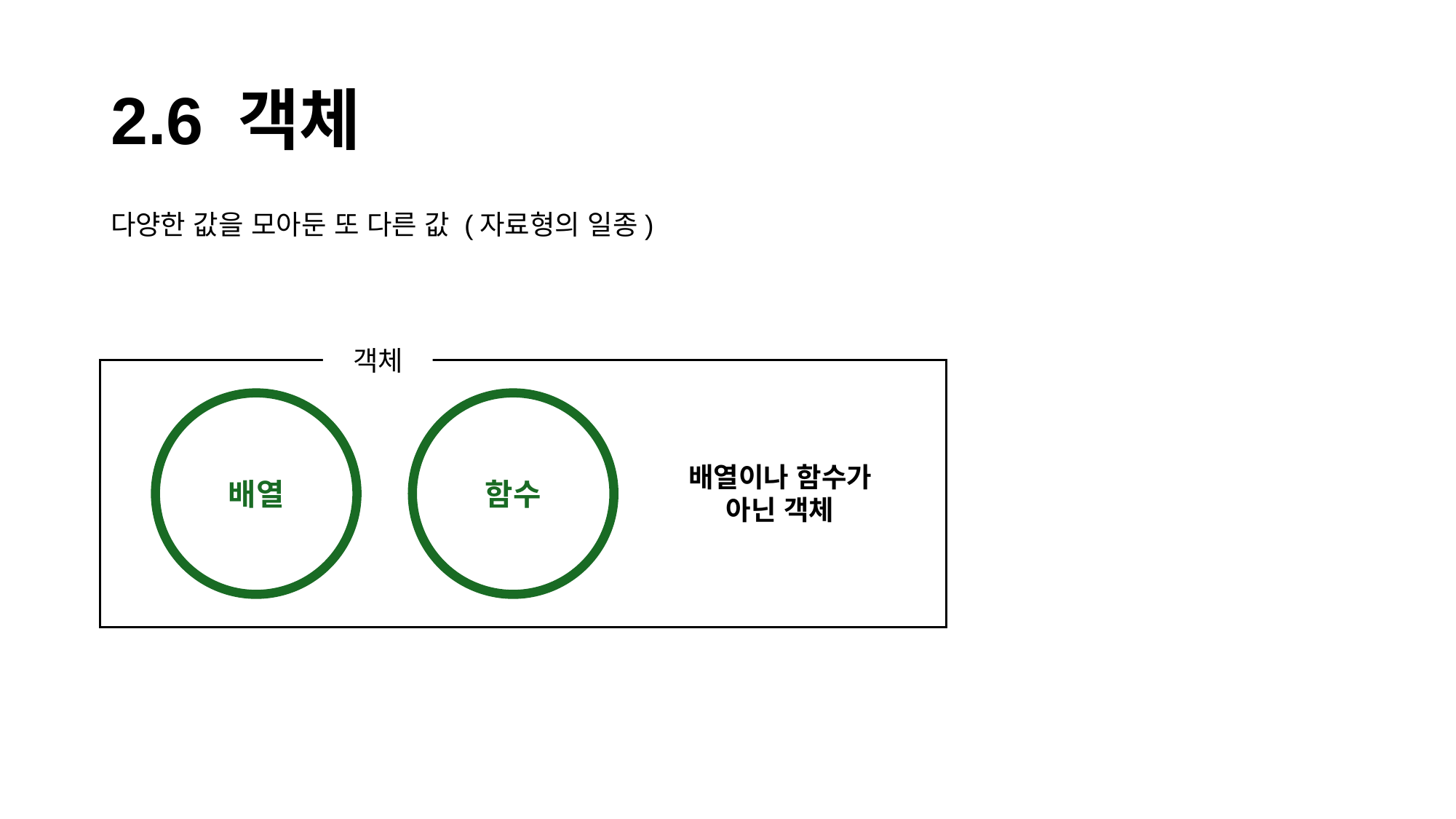

# 2.6 객체
다양한 값을 모아둔 또 다른 값 (자료형의 일종)
객체

배열
함수
배열이나 함수가
아닌 객체